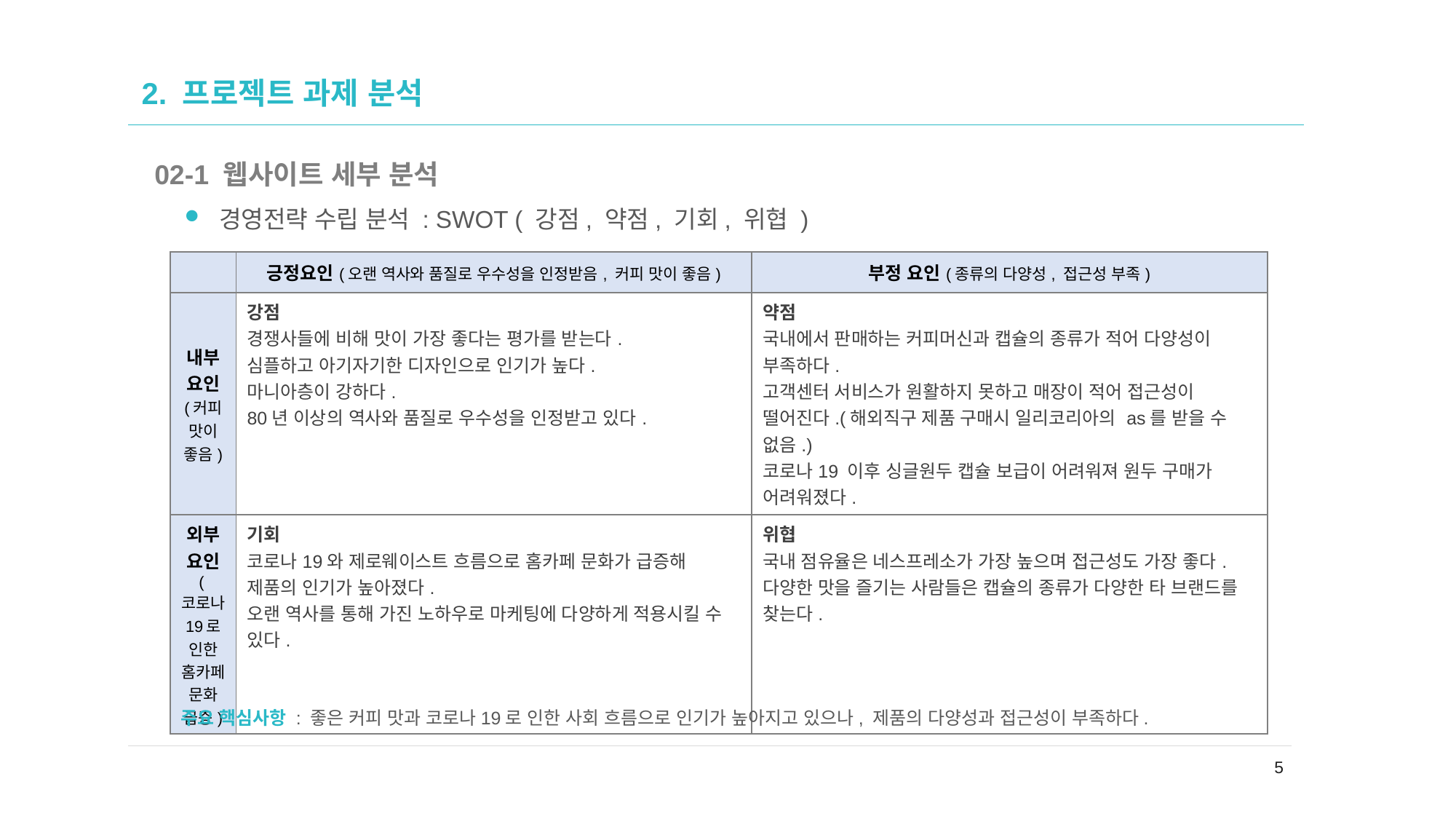

# 2. 프로젝트 과제 분석
02-1 웹사이트 세부 분석
경영전략 수립 분석 : SWOT ( 강점, 약점, 기회, 위협 )

|  | 긍정요인(오랜 역사와 품질로 우수성을 인정받음, 커피 맛이 좋음) | 부정 요인(종류의 다양성, 접근성 부족) |
| --- | --- | --- |
| 내부요인 (커피 맛이 좋음) | 강점 경쟁사들에 비해 맛이 가장 좋다는 평가를 받는다. 심플하고 아기자기한 디자인으로 인기가 높다. 마니아층이 강하다. 80년 이상의 역사와 품질로 우수성을 인정받고 있다. | 약점 국내에서 판매하는 커피머신과 캡슐의 종류가 적어 다양성이 부족하다. 고객센터 서비스가 원활하지 못하고 매장이 적어 접근성이 떨어진다.(해외직구 제품 구매시 일리코리아의 as를 받을 수 없음.) 코로나19 이후 싱글원두 캡슐 보급이 어려워져 원두 구매가 어려워졌다. |
| 외부요인 (코로나19로 인한 홈카페문화 급증) | 기회 코로나19와 제로웨이스트 흐름으로 홈카페 문화가 급증해 제품의 인기가 높아졌다. 오랜 역사를 통해 가진 노하우로 마케팅에 다양하게 적용시킬 수 있다. | 위협 국내 점유율은 네스프레소가 가장 높으며 접근성도 가장 좋다. 다양한 맛을 즐기는 사람들은 캡슐의 종류가 다양한 타 브랜드를 찾는다. |
주요 핵심사항 : 좋은 커피 맛과 코로나19로 인한 사회 흐름으로 인기가 높아지고 있으나, 제품의 다양성과 접근성이 부족하다.
5